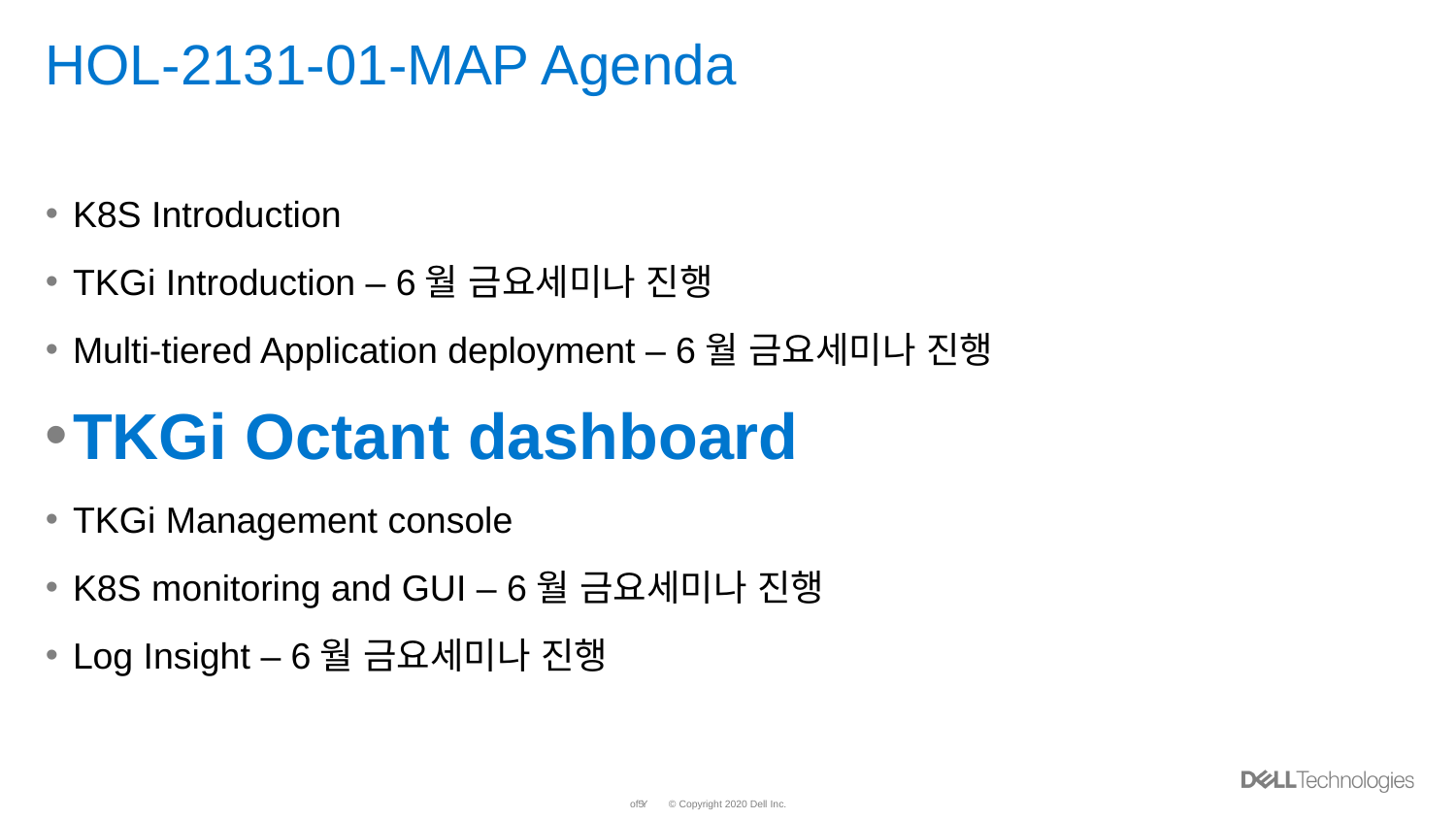

# HOL-2131-01-MAP Agenda
K8S Introduction
TKGi Introduction – 6월 금요세미나 진행
Multi-tiered Application deployment – 6월 금요세미나 진행
TKGi Octant dashboard
TKGi Management console
K8S monitoring and GUI – 6월 금요세미나 진행
Log Insight – 6월 금요세미나 진행